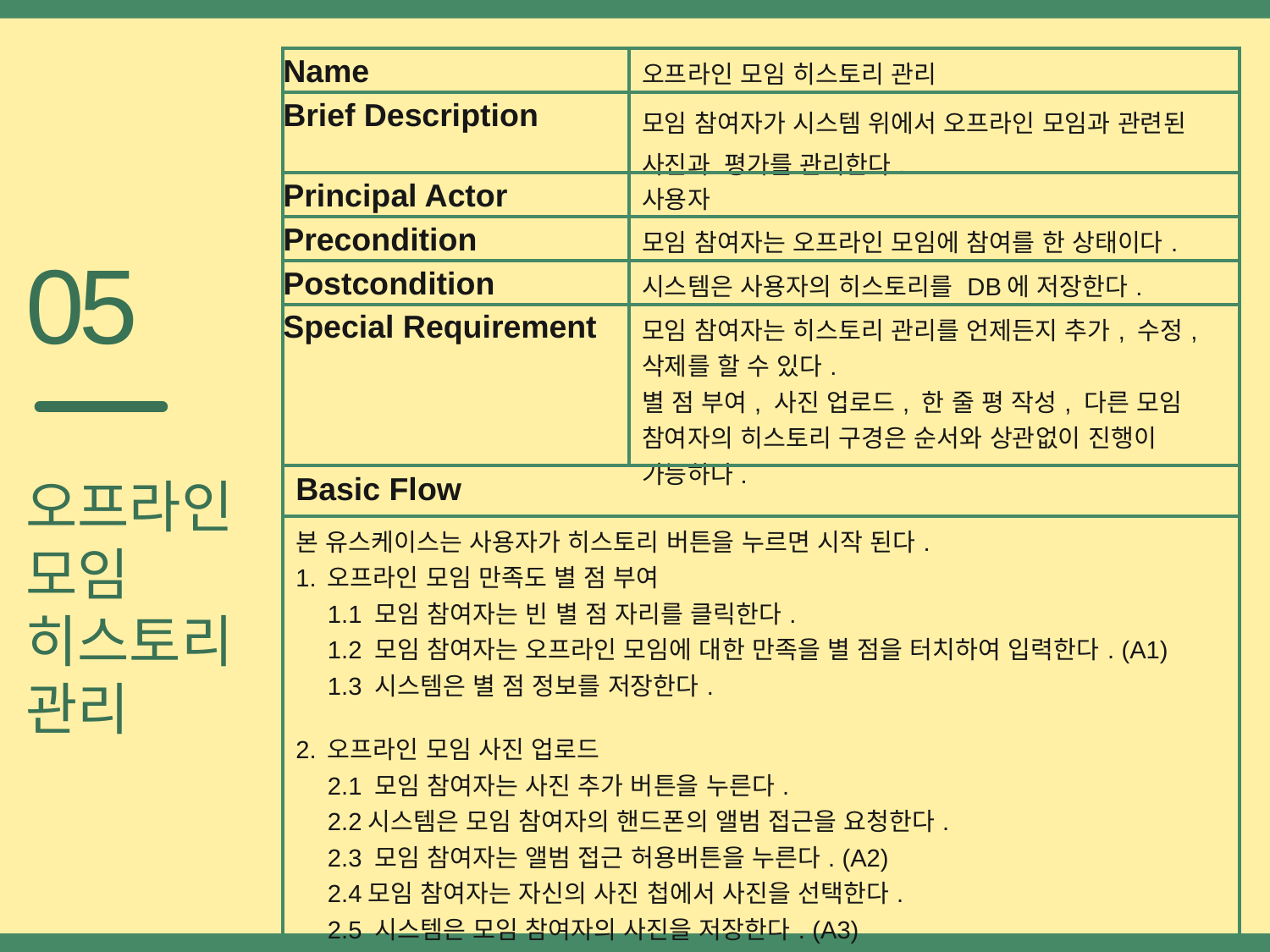

| Name | 오프라인 모임 히스토리 관리 |
| --- | --- |
| Brief Description | 모임 참여자가 시스템 위에서 오프라인 모임과 관련된 사진과 평가를 관리한다. |
| Principal Actor | 사용자 |
| Precondition | 모임 참여자는 오프라인 모임에 참여를 한 상태이다. |
| Postcondition | 시스템은 사용자의 히스토리를 DB에 저장한다. |
| Special Requirement | 모임 참여자는 히스토리 관리를 언제든지 추가, 수정, 삭제를 할 수 있다. 별 점 부여, 사진 업로드, 한 줄 평 작성, 다른 모임 참여자의 히스토리 구경은 순서와 상관없이 진행이 가능하다. |
| Basic Flow |  |
| 본 유스케이스는 사용자가 히스토리 버튼을 누르면 시작 된다. 오프라인 모임 만족도 별 점 부여 1.1 모임 참여자는 빈 별 점 자리를 클릭한다. 1.2 모임 참여자는 오프라인 모임에 대한 만족을 별 점을 터치하여 입력한다. (A1) 1.3 시스템은 별 점 정보를 저장한다. 오프라인 모임 사진 업로드 2.1 모임 참여자는 사진 추가 버튼을 누른다. 2.2시스템은 모임 참여자의 핸드폰의 앨범 접근을 요청한다. 2.3 모임 참여자는 앨범 접근 허용버튼을 누른다. (A2) 2.4모임 참여자는 자신의 사진 첩에서 사진을 선택한다. 2.5 시스템은 모임 참여자의 사진을 저장한다. (A3) |  |
05
오프라인
모임
히스토리
관리